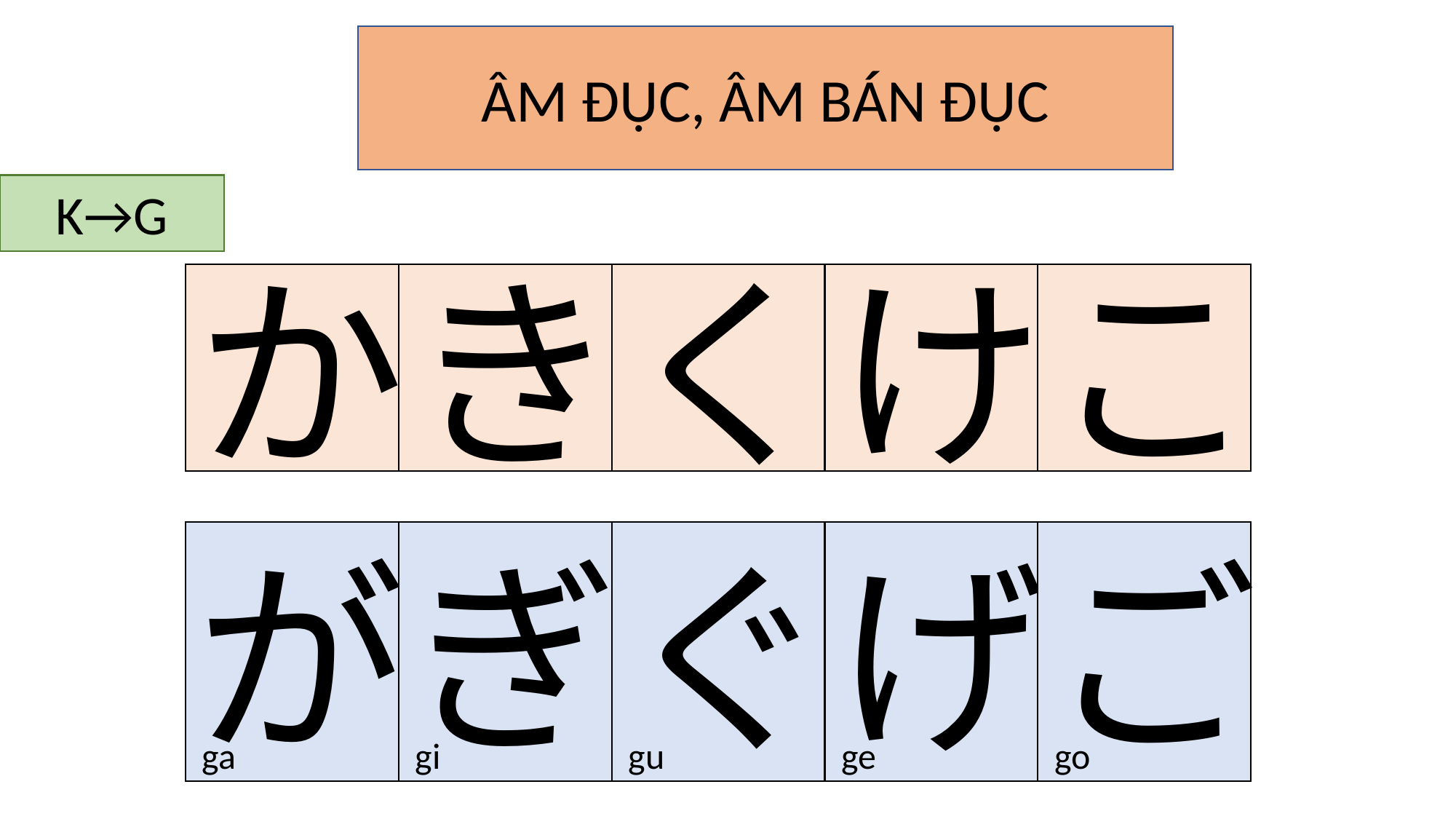

ÂM ĐỤC, ÂM BÁN ĐỤC
K→G
か
き
く
け
こ
が
ぎ
ぐ
げ
ご
ga
gi
gu
ge
go